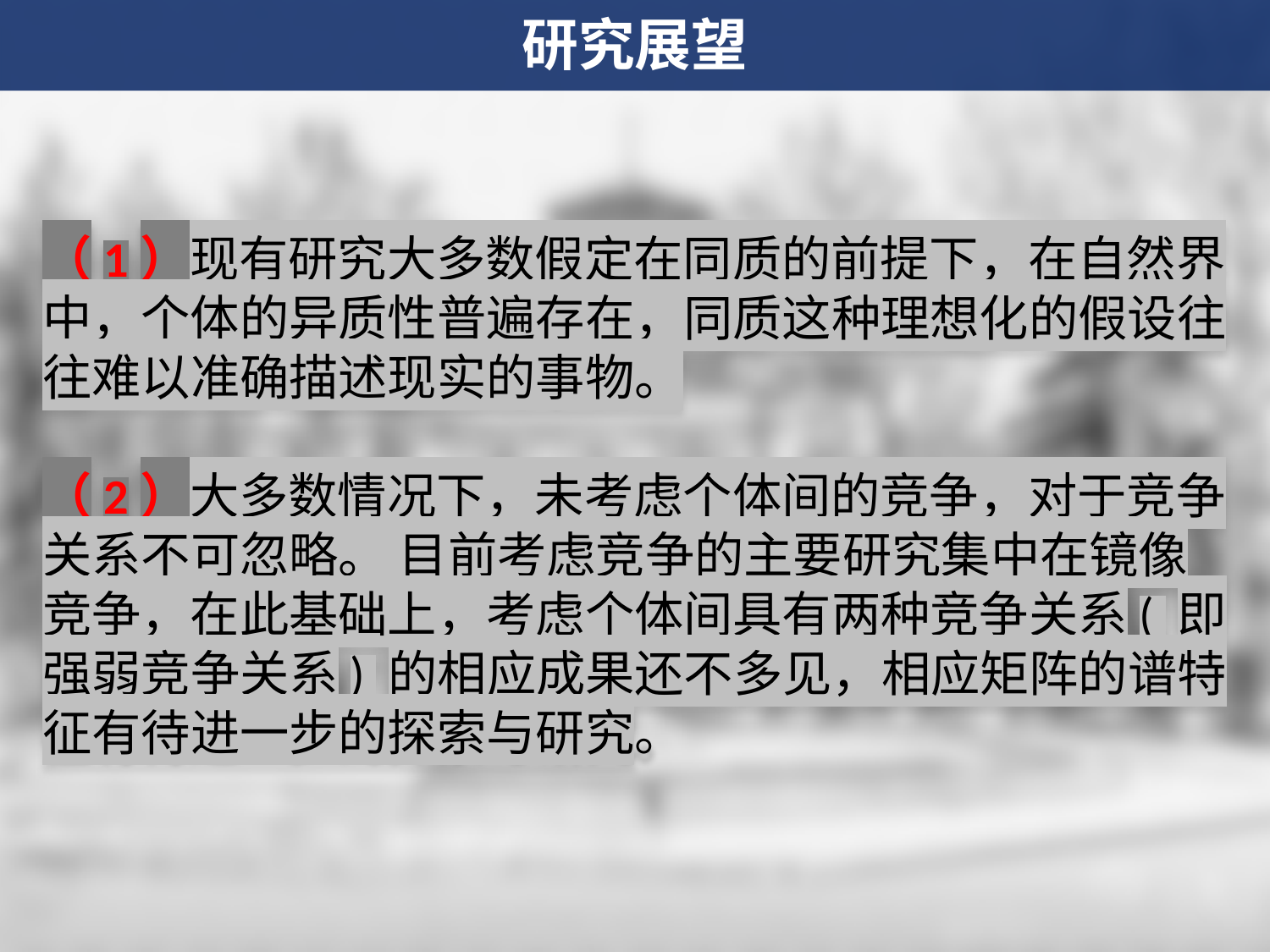

研究展望
（1）现有研究大多数假定在同质的前提下，在自然界中，个体的异质性普遍存在，同质这种理想化的假设往往难以准确描述现实的事物。

（2）大多数情况下，未考虑个体间的竞争，对于竞争关系不可忽略。 目前考虑竞争的主要研究集中在镜像竞争，在此基础上，考虑个体间具有两种竞争关系( 即强弱竞争关系) 的相应成果还不多见，相应矩阵的谱特征有待进一步的探索与研究。